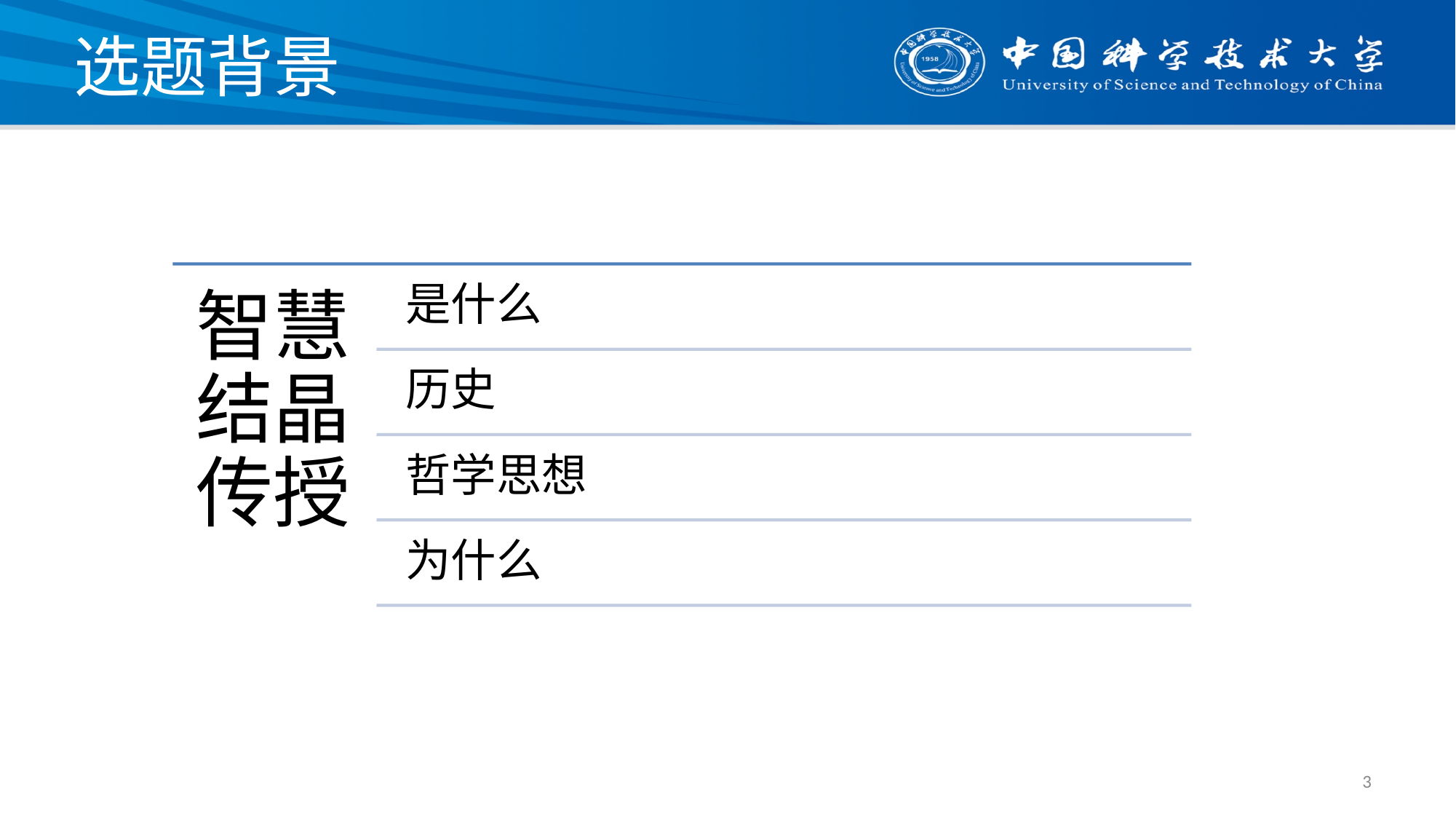

# 选题背景
智慧结晶传授
是什么
历史
哲学思想
为什么
3